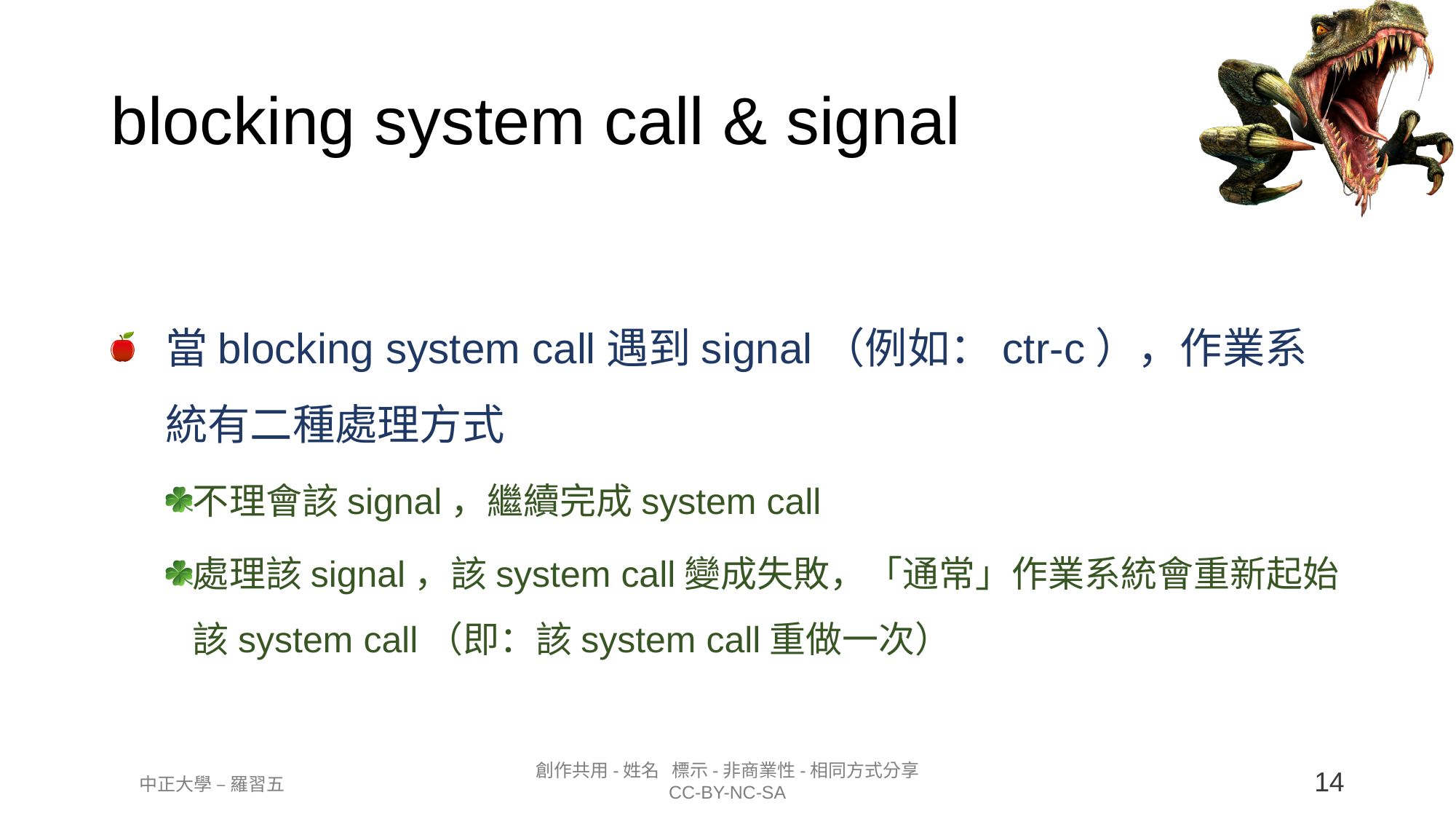

# blocking system call & signal
當blocking system call遇到signal（例如：ctr-c），作業系統有二種處理方式
不理會該signal，繼續完成system call
處理該signal，該system call變成失敗，「通常」作業系統會重新起始該system call（即：該system call重做一次）